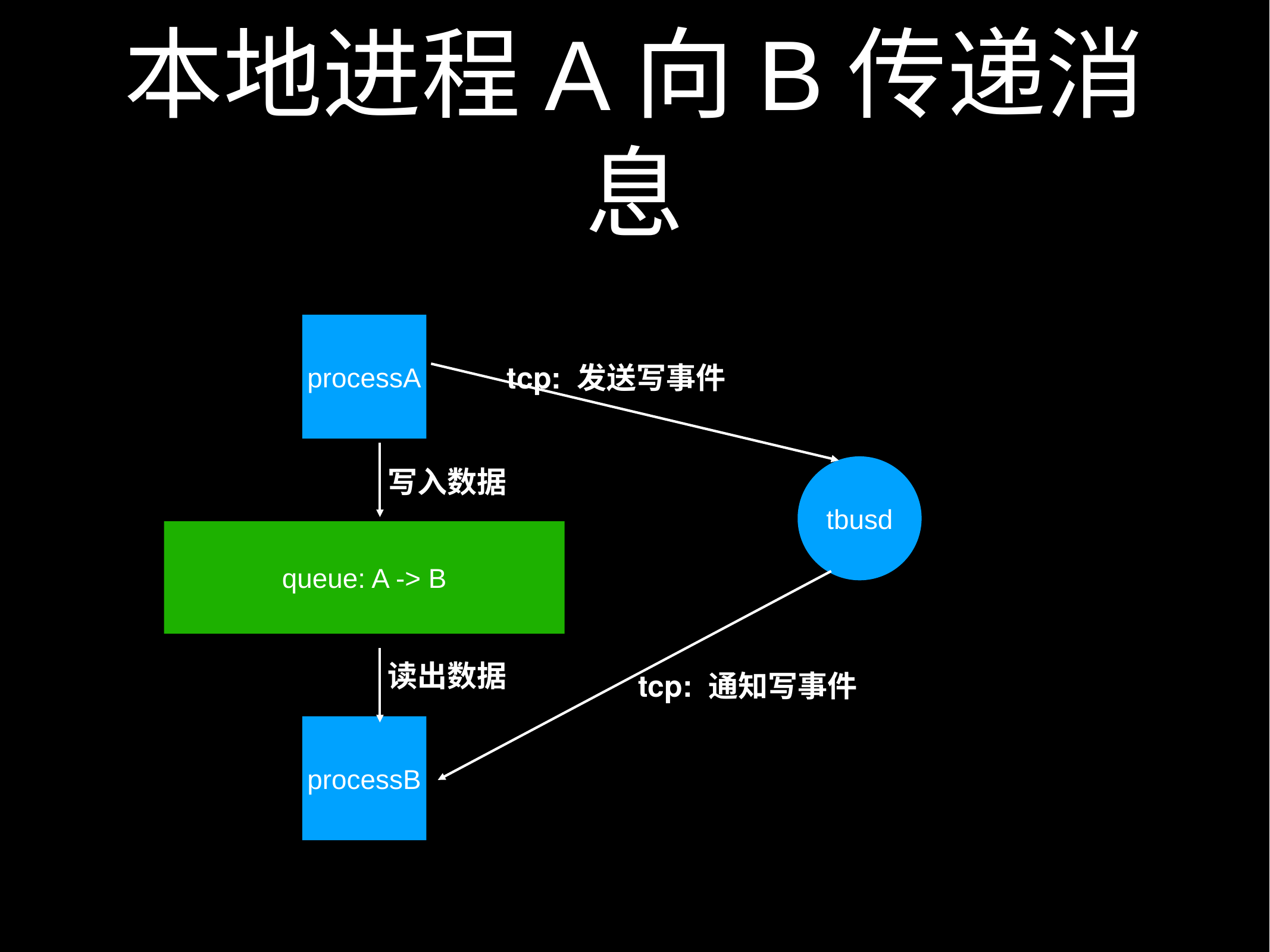

# 本地进程A向B传递消息
processA
tcp: 发送写事件

写入数据
tbusd
queue: A -> B

读出数据
tcp: 通知写事件
processB